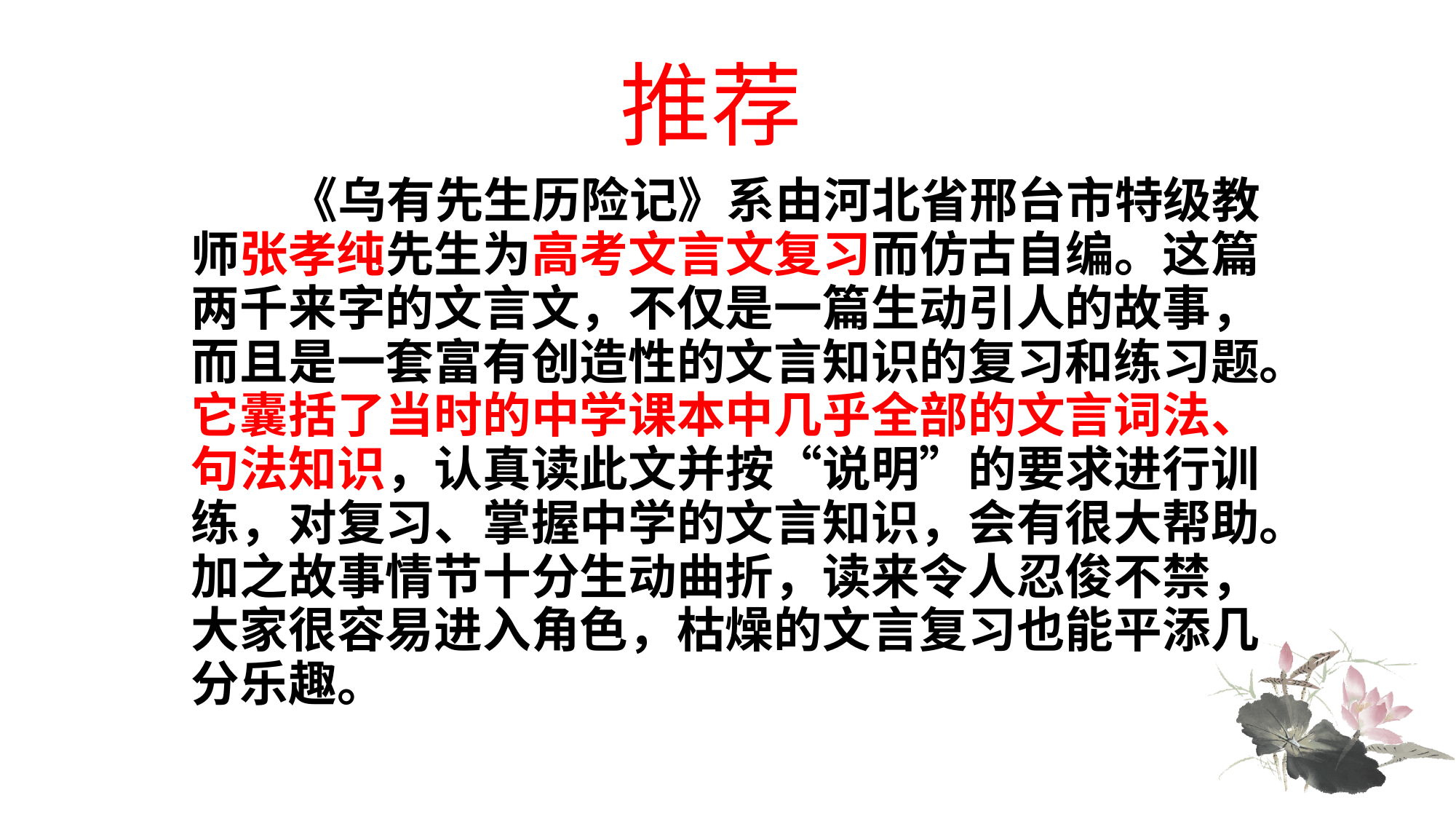

# 推荐
         《乌有先生历险记》系由河北省邢台市特级教师张孝纯先生为高考文言文复习而仿古自编。这篇两千来字的文言文，不仅是一篇生动引人的故事，而且是一套富有创造性的文言知识的复习和练习题。它囊括了当时的中学课本中几乎全部的文言词法、句法知识，认真读此文并按“说明”的要求进行训练，对复习、掌握中学的文言知识，会有很大帮助。加之故事情节十分生动曲折，读来令人忍俊不禁，大家很容易进入角色，枯燥的文言复习也能平添几分乐趣。